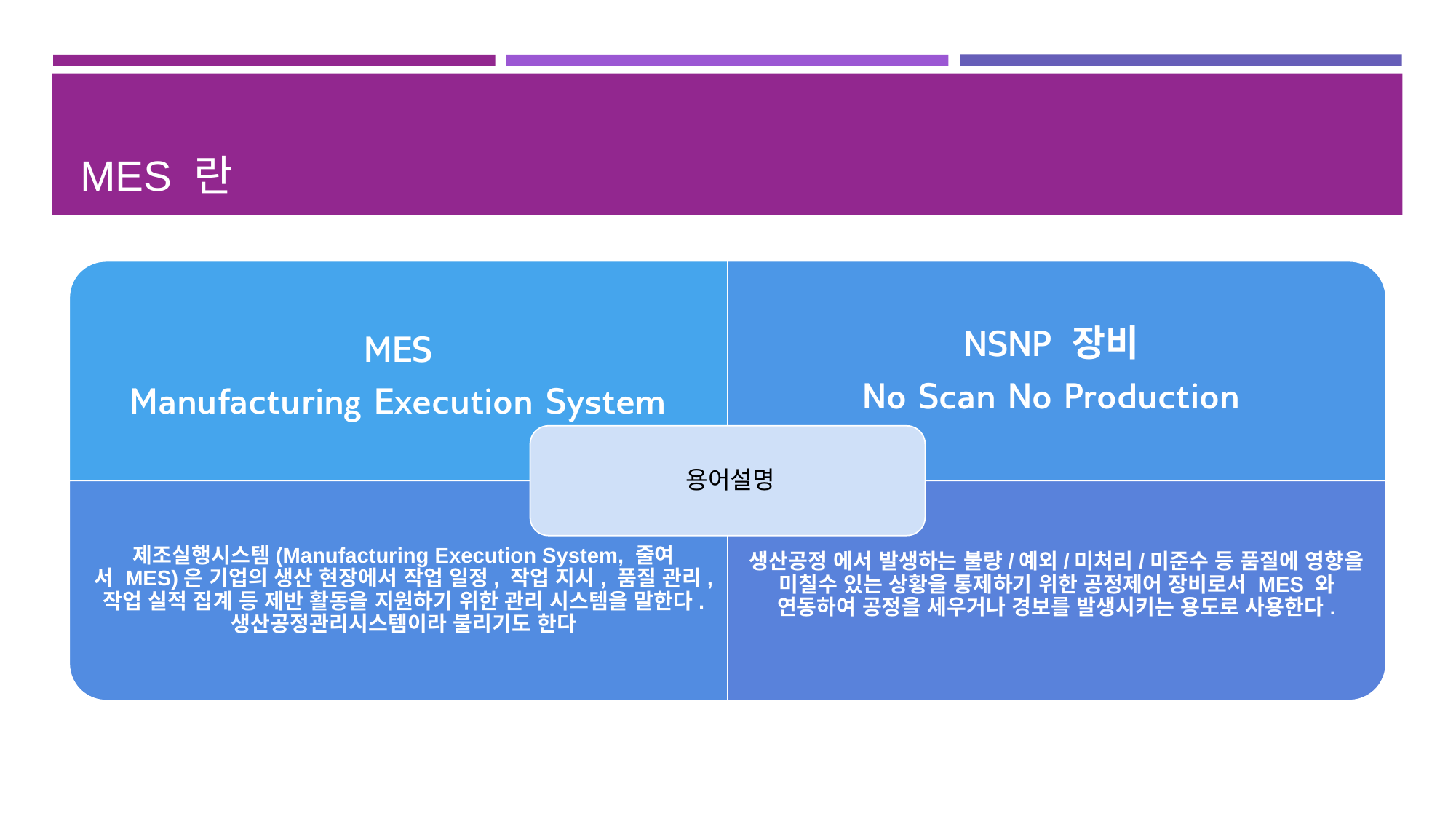

# MES 란
MES
Manufacturing Execution System
NSNP 장비
No Scan No Production
제조실행시스템(Manufacturing Execution System, 줄여서 MES)은 기업의 생산 현장에서 작업 일정, 작업 지시, 품질 관리, 작업 실적 집계 등 제반 활동을 지원하기 위한 관리 시스템을 말한다. 생산공정관리시스템이라 불리기도 한다
생산공정 에서 발생하는 불량/예외/미처리/미준수 등 품질에 영향을 미칠수 있는 상황을 통제하기 위한 공정제어 장비로서 MES 와 연동하여 공정을 세우거나 경보를 발생시키는 용도로 사용한다.
용어설명